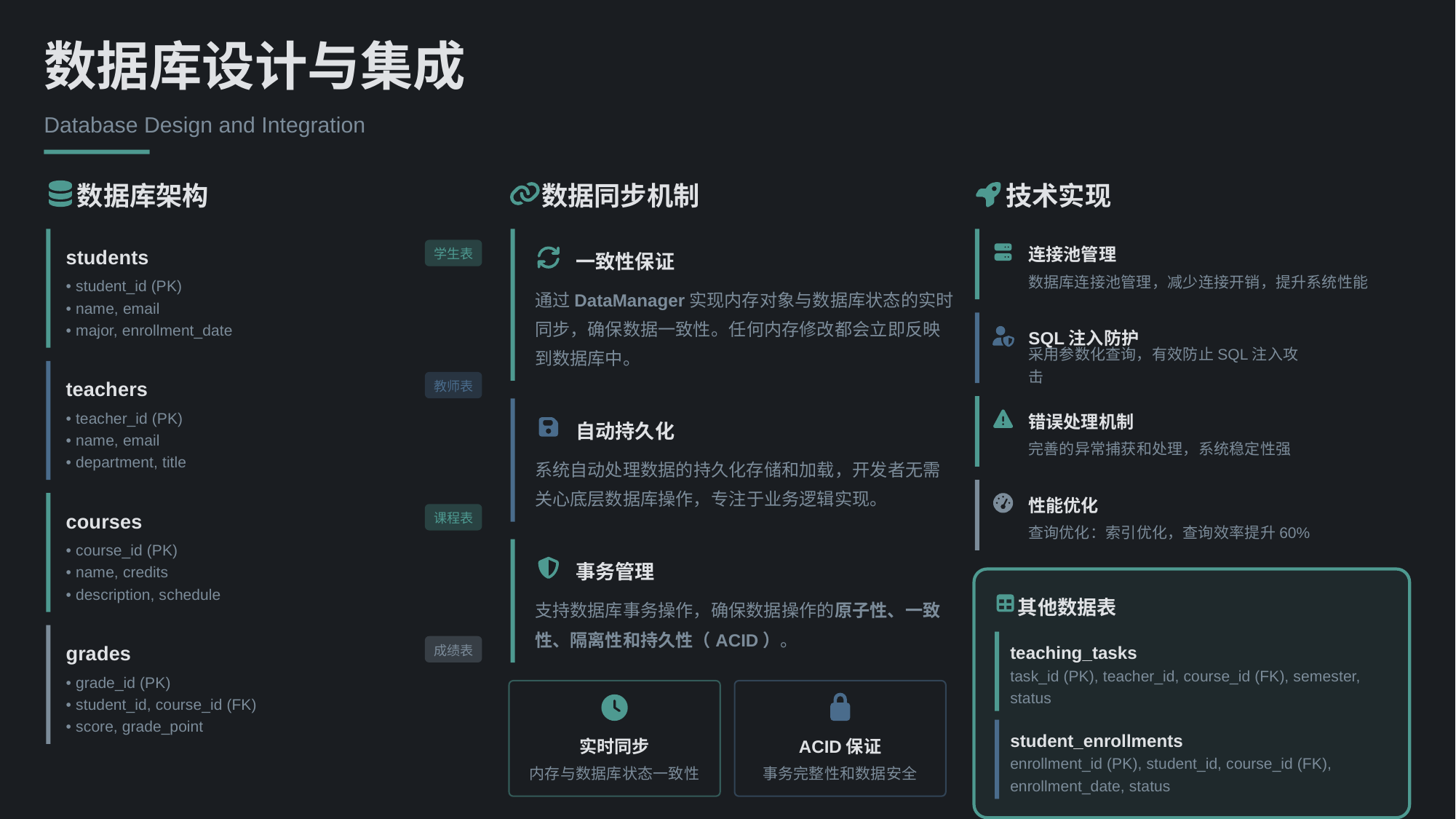

数据库设计与集成
Database Design and Integration

数据库架构
数据同步机制
技术实现

students
连接池管理

学生表
一致性保证

数据库连接池管理，减少连接开销，提升系统性能
• student_id (PK)
• name, email
• major, enrollment_date
通过DataManager实现内存对象与数据库状态的实时同步，确保数据一致性。任何内存修改都会立即反映到数据库中。

SQL注入防护

采用参数化查询，有效防止SQL注入攻击

teachers

教师表

• teacher_id (PK)
• name, email
• department, title
错误处理机制

自动持久化

完善的异常捕获和处理，系统稳定性强
系统自动处理数据的持久化存储和加载，开发者无需关心底层数据库操作，专注于业务逻辑实现。

性能优化

courses

课程表
查询优化：索引优化，查询效率提升60%
• course_id (PK)
• name, credits
• description, schedule

事务管理

其他数据表
支持数据库事务操作，确保数据操作的原子性、一致性、隔离性和持久性（ACID）。

grades

成绩表
teaching_tasks
task_id (PK), teacher_id, course_id (FK), semester, status
• grade_id (PK)
• student_id, course_id (FK)
• score, grade_point

student_enrollments
实时同步
ACID保证
enrollment_id (PK), student_id, course_id (FK), enrollment_date, status
内存与数据库状态一致性
事务完整性和数据安全